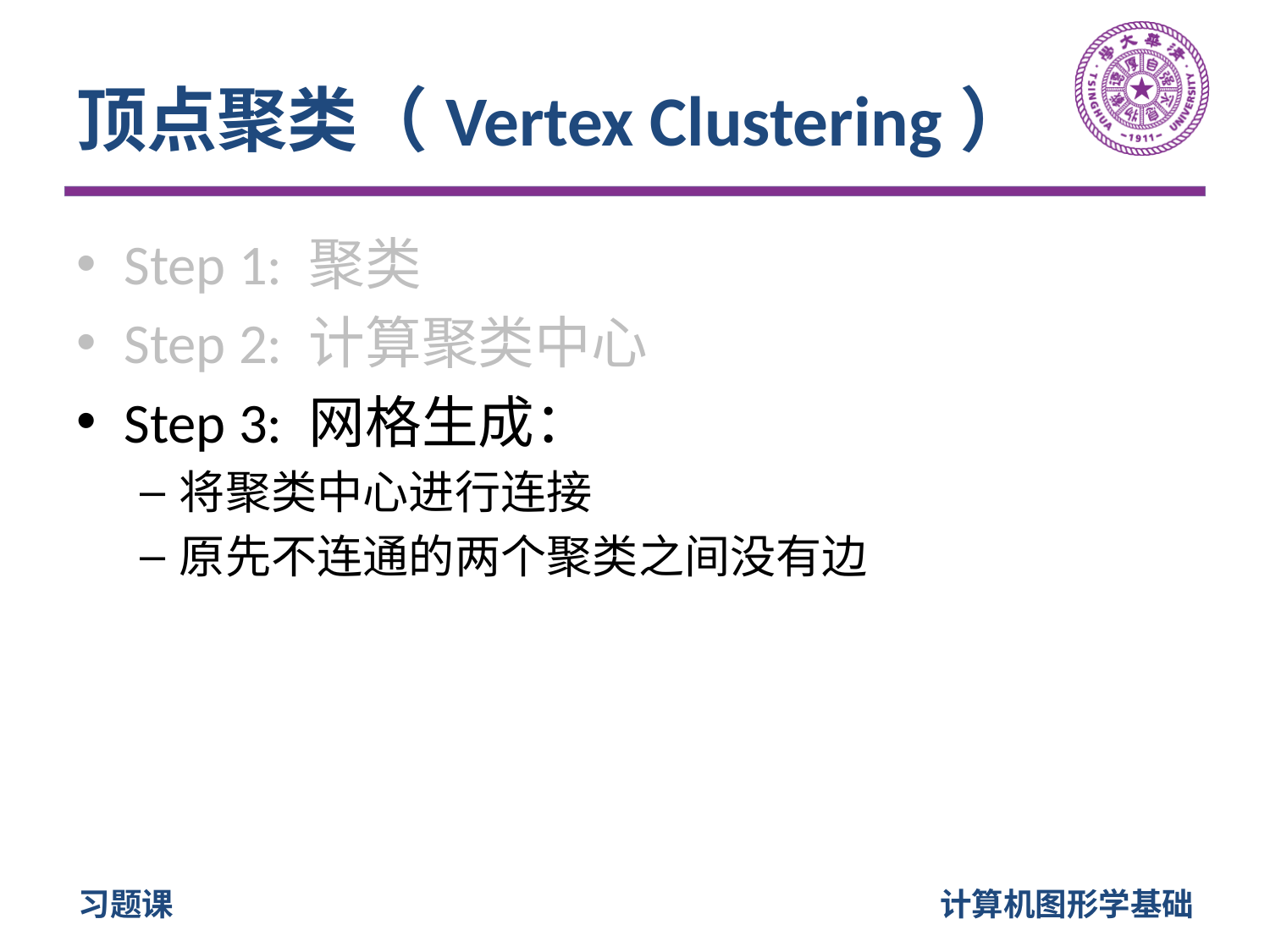

# 顶点聚类（Vertex Clustering）
Step 1: 聚类
Step 2: 计算聚类中心
Step 3: 网格生成：
将聚类中心进行连接
原先不连通的两个聚类之间没有边